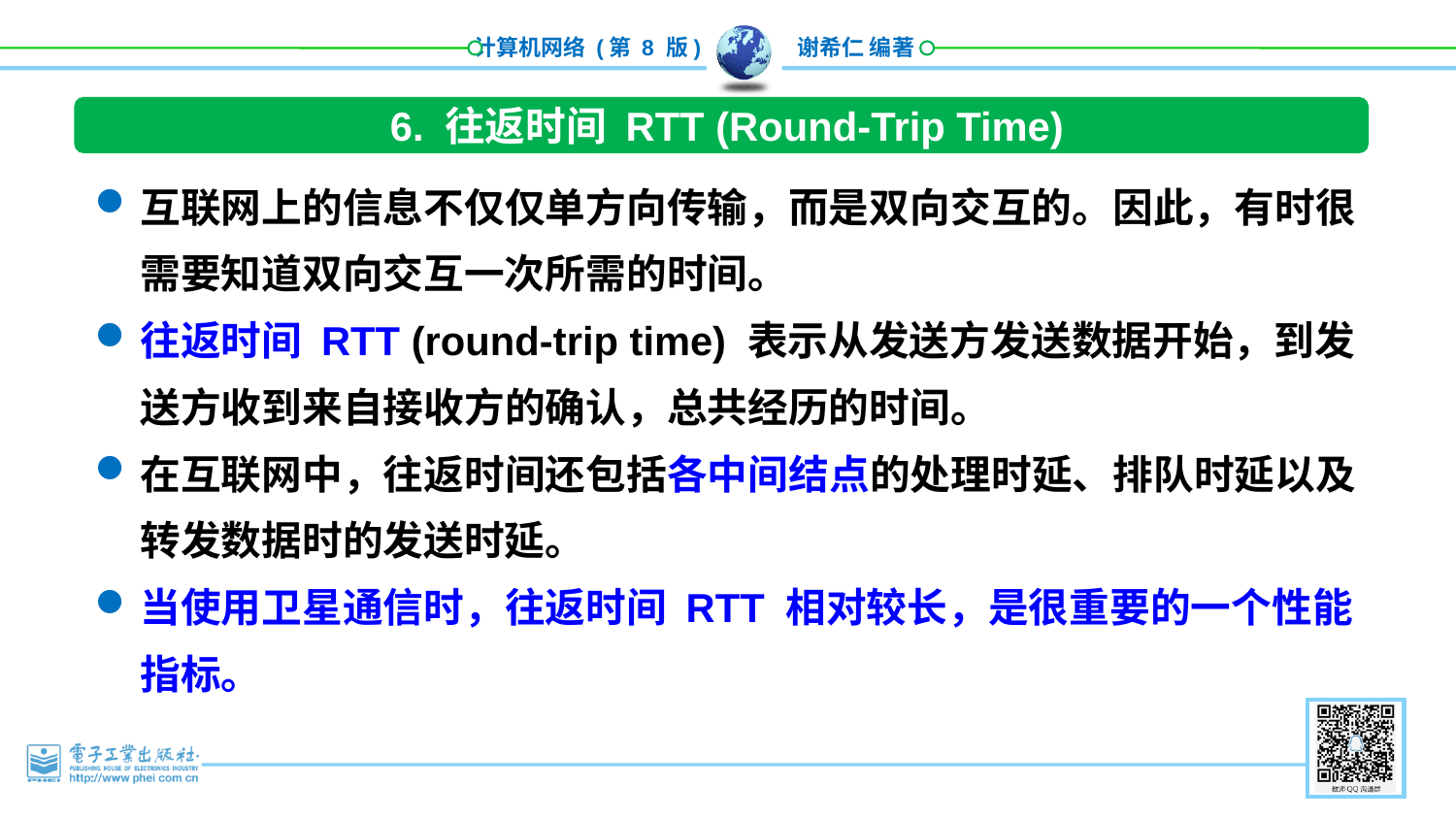

6. 往返时间 RTT (Round-Trip Time)
互联网上的信息不仅仅单方向传输，而是双向交互的。因此，有时很需要知道双向交互一次所需的时间。
往返时间 RTT (round-trip time) 表示从发送方发送数据开始，到发送方收到来自接收方的确认，总共经历的时间。
在互联网中，往返时间还包括各中间结点的处理时延、排队时延以及转发数据时的发送时延。
当使用卫星通信时，往返时间 RTT 相对较长，是很重要的一个性能指标。